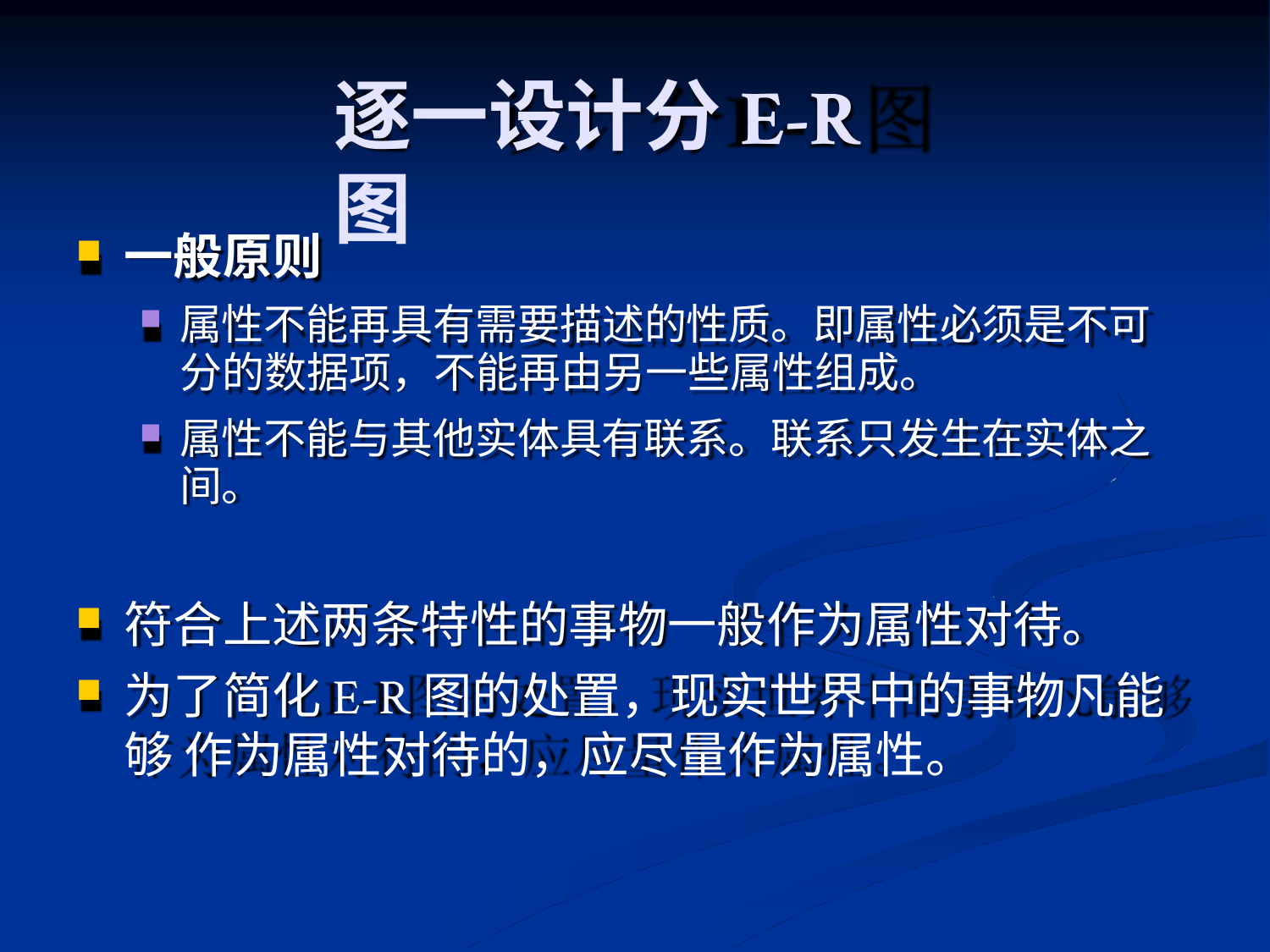

# 逐一设计分E-R图
一般原则
属性不能再具有需要描述的性质。即属性必须是不可
分的数据项，不能再由另一些属性组成。
属性不能与其他实体具有联系。联系只发生在实体之 间。

符合上述两条特性的事物一般作为属性对待。
为了简化E-R图的处置，现实世界中的事物凡能够 作为属性对待的，应尽量作为属性。